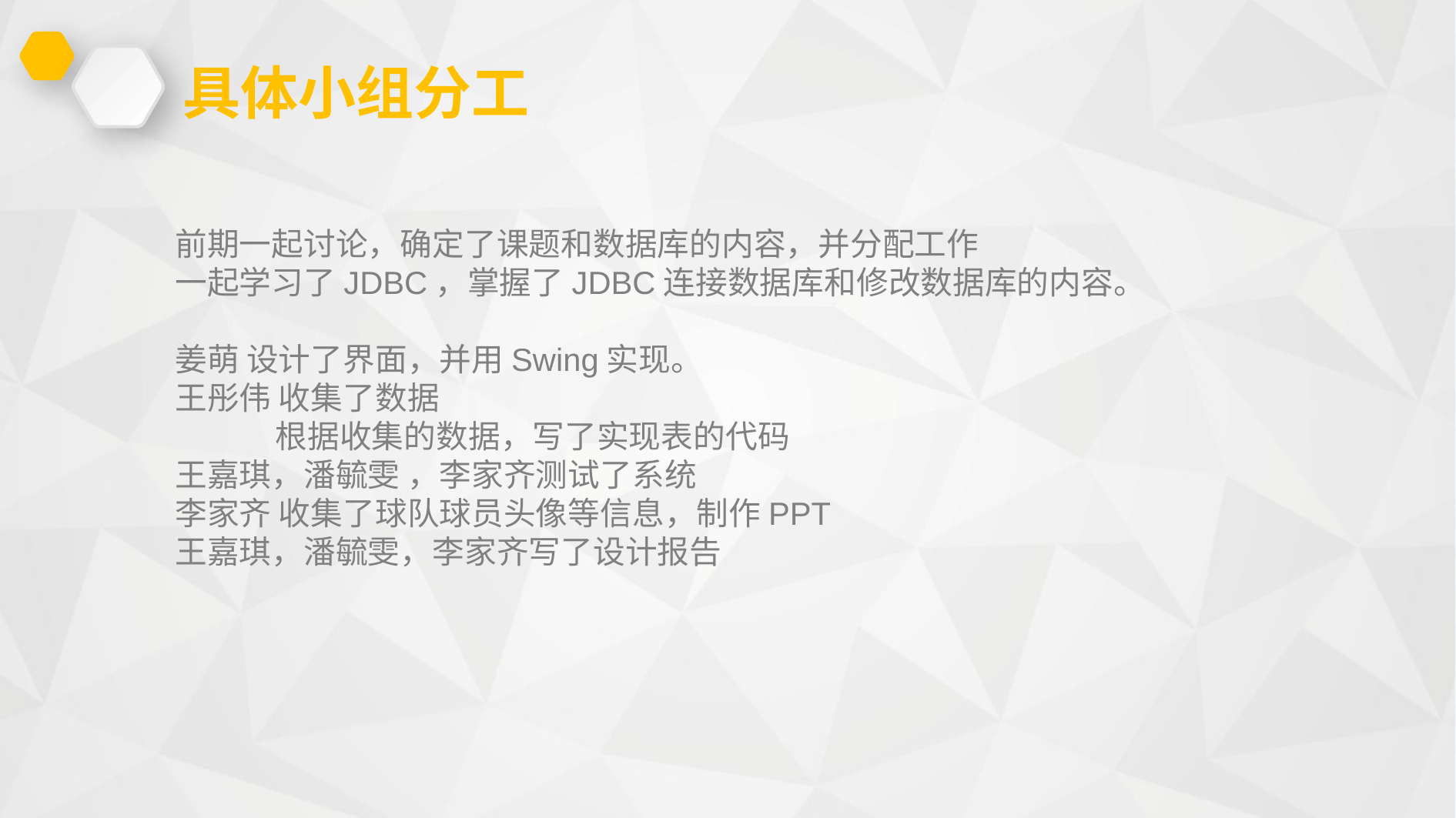

具体小组分工
前期一起讨论，确定了课题和数据库的内容，并分配工作
一起学习了JDBC，掌握了JDBC连接数据库和修改数据库的内容。

姜萌 设计了界面，并用Swing实现。
王彤伟 收集了数据
             根据收集的数据，写了实现表的代码
王嘉琪，潘毓雯 ，李家齐测试了系统
李家齐 收集了球队球员头像等信息，制作PPT
王嘉琪，潘毓雯，李家齐写了设计报告